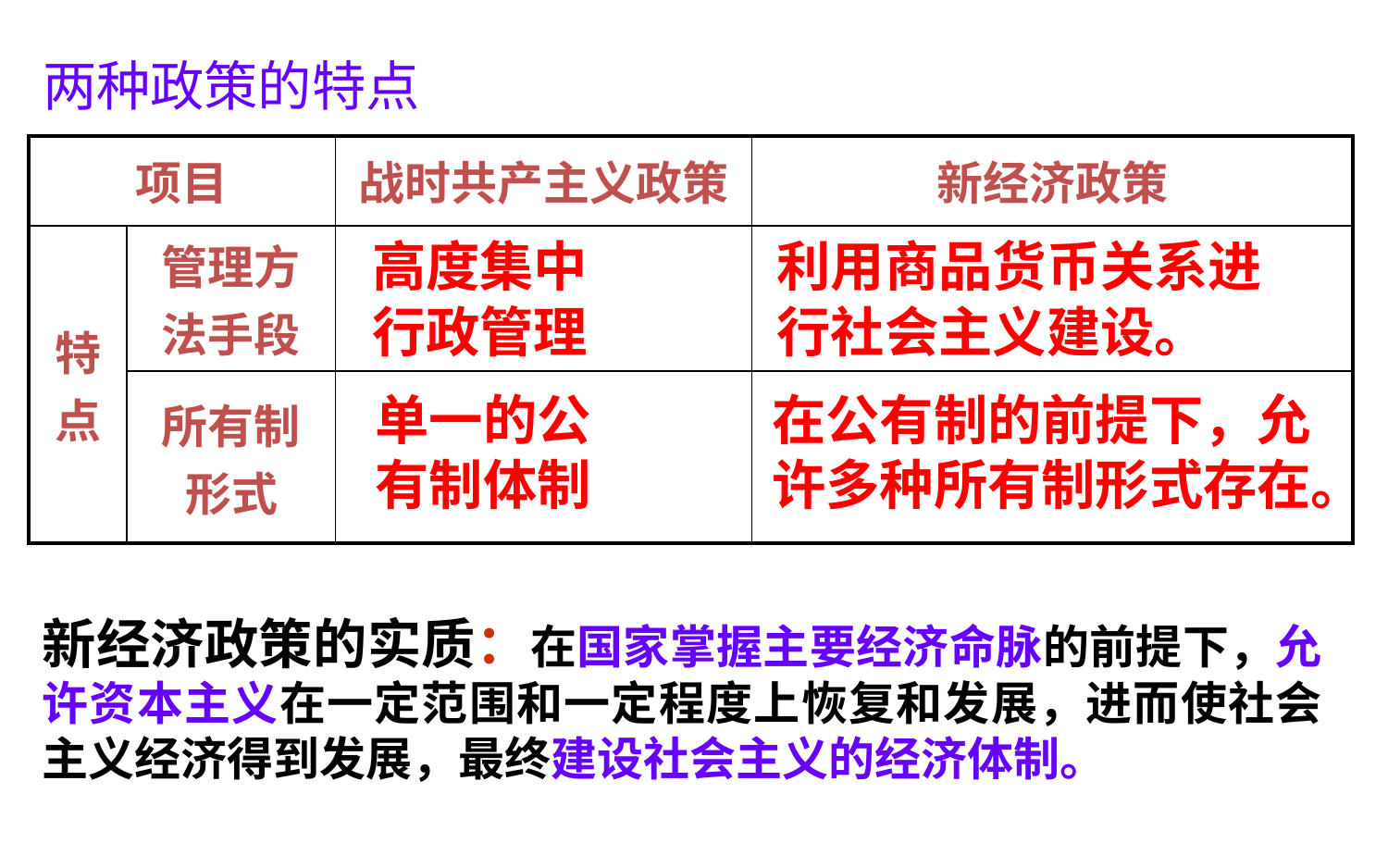

# 两种政策的特点
| 项目 |  | 战时共产主义政策 | 新经济政策 |
| --- | --- | --- | --- |
| 特点 | 管理方法手段 |  |  |
|  | 所有制形式 |  |  |
高度集中
行政管理
利用商品货币关系进行社会主义建设。

单一的公有制体制
在公有制的前提下，允许多种所有制形式存在。
新经济政策的实质：在国家掌握主要经济命脉的前提下，允许资本主义在一定范围和一定程度上恢复和发展，进而使社会主义经济得到发展，最终建设社会主义的经济体制。